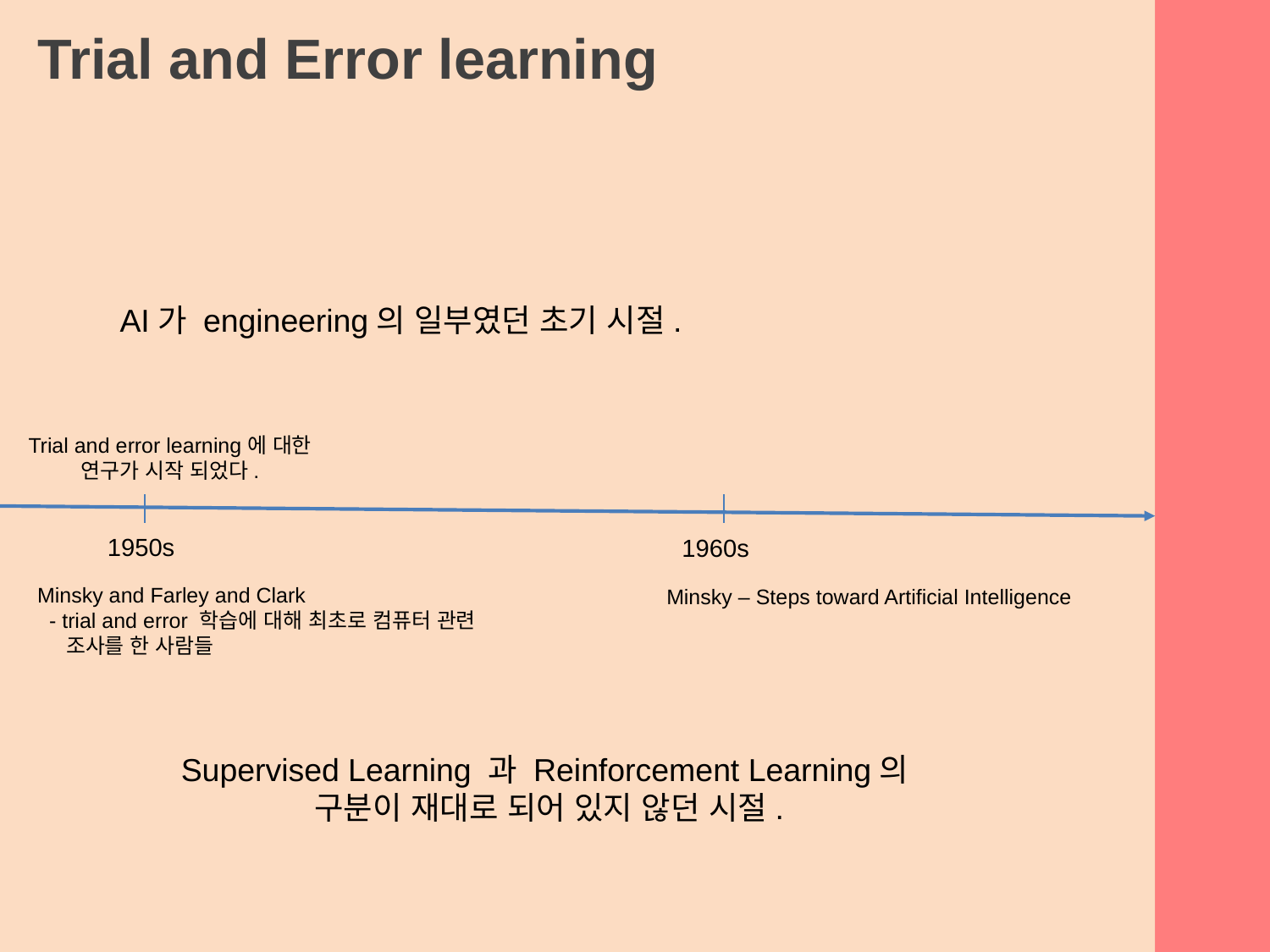

Trial and Error learning
AI가 engineering의 일부였던 초기 시절.
Trial and error learning에 대한 연구가 시작 되었다.
1950s
1960s
Minsky and Farley and Clark
  - trial and error 학습에 대해 최초로 컴퓨터 관련
    조사를 한 사람들
Minsky – Steps toward Artificial Intelligence
Supervised Learning 과 Reinforcement Learning의
구분이 재대로 되어 있지 않던 시절.